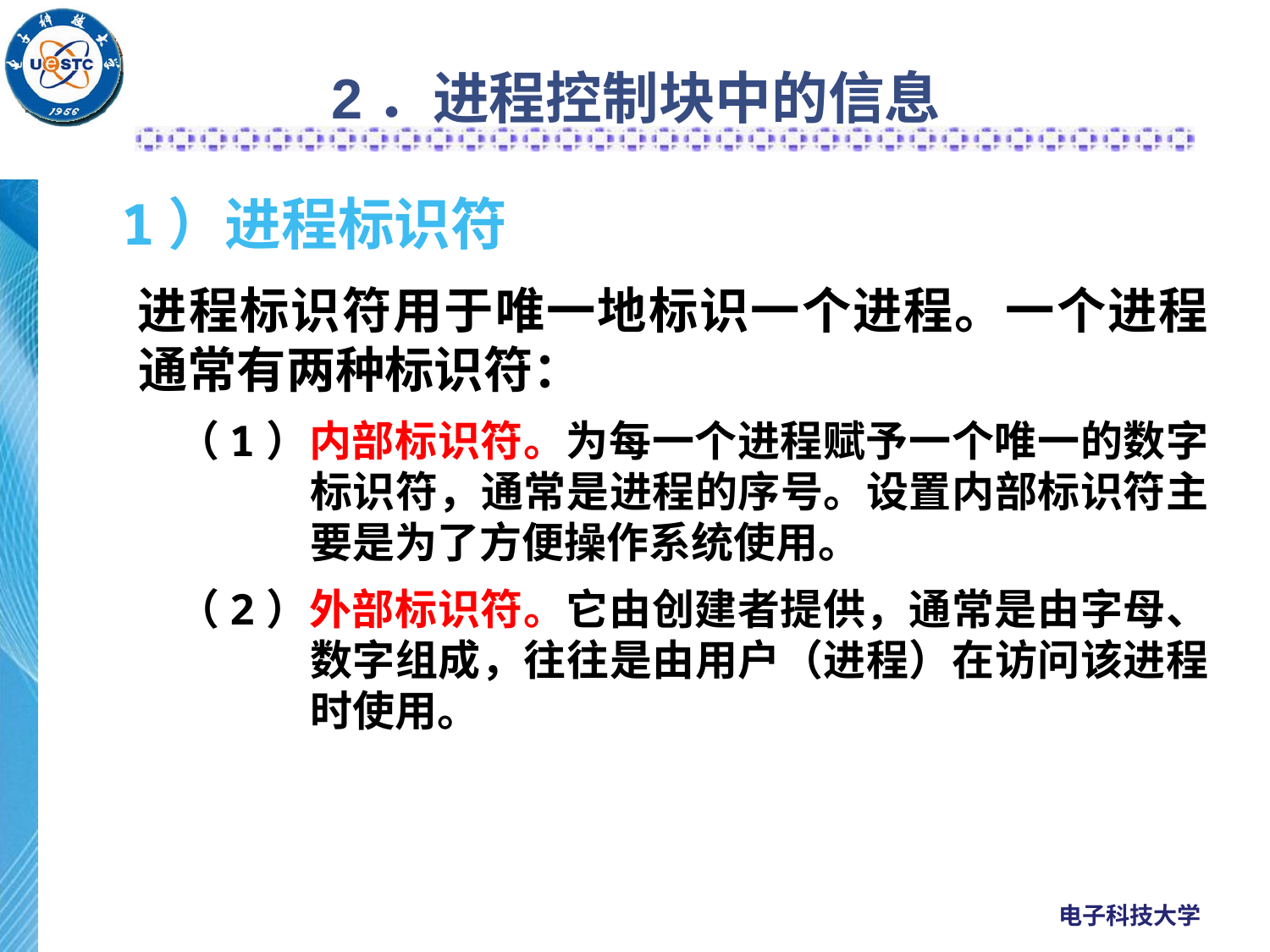

# 2．进程控制块中的信息
 1）进程标识符
 进程标识符用于唯一地标识一个进程。一个进程通常有两种标识符：
（1）内部标识符。为每一个进程赋予一个唯一的数字标识符，通常是进程的序号。设置内部标识符主要是为了方便操作系统使用。
（2）外部标识符。它由创建者提供，通常是由字母、数字组成，往往是由用户（进程）在访问该进程时使用。